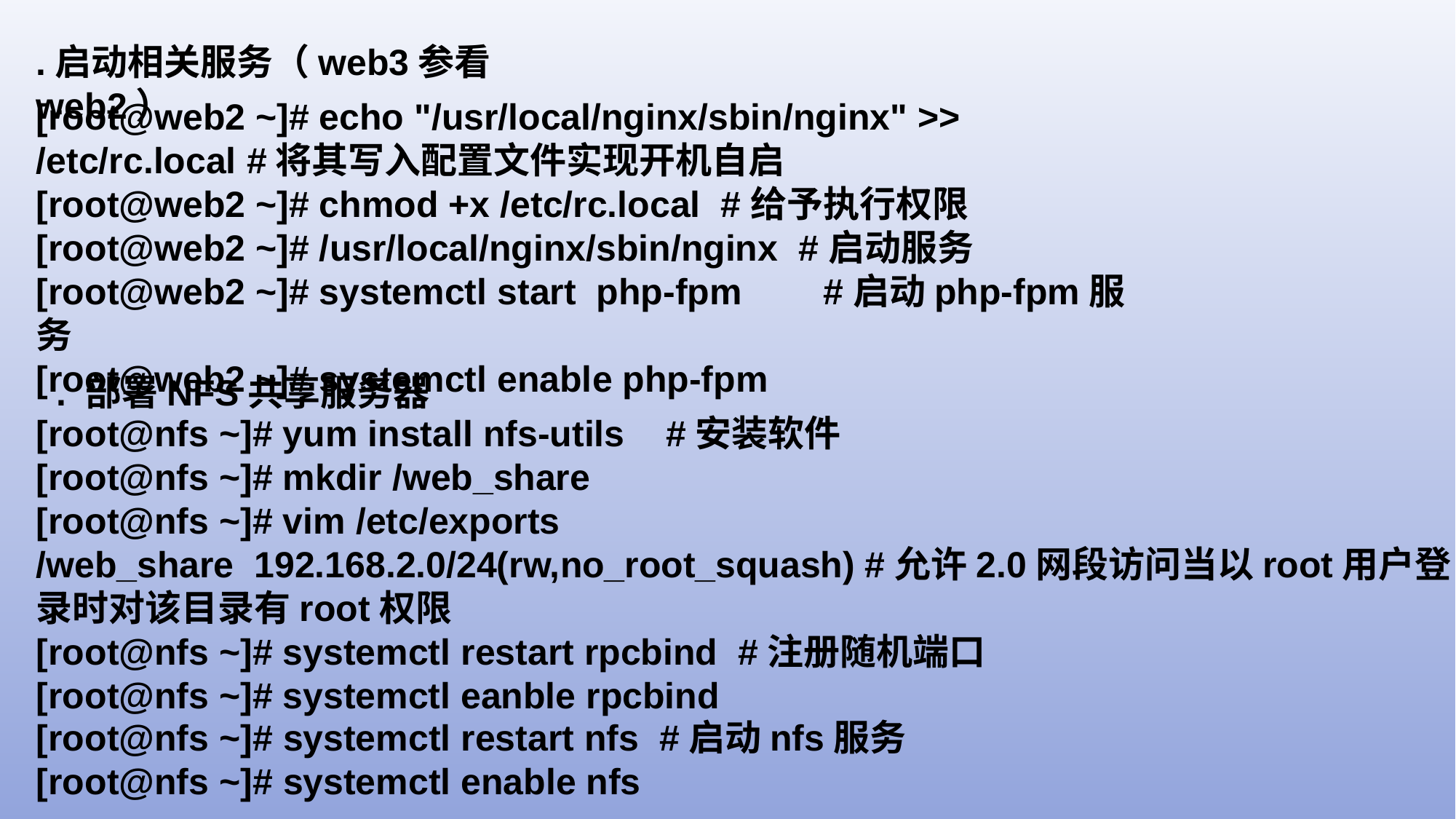

.启动相关服务（web3参看web2）
[root@web2 ~]# echo "/usr/local/nginx/sbin/nginx" >> /etc/rc.local #将其写入配置文件实现开机自启
[root@web2 ~]# chmod +x /etc/rc.local  #给予执行权限
[root@web2 ~]# /usr/local/nginx/sbin/nginx  #启动服务
[root@web2 ~]# systemctl start  php-fpm        #启动php-fpm服务
[root@web2 ~]# systemctl enable php-fpm
. 部署NFS共享服务器
[root@nfs ~]# yum install nfs-utils    #安装软件
[root@nfs ~]# mkdir /web_share
[root@nfs ~]# vim /etc/exports
/web_share  192.168.2.0/24(rw,no_root_squash) #允许2.0网段访问当以root用户登录时对该目录有root权限
[root@nfs ~]# systemctl restart rpcbind  #注册随机端口
[root@nfs ~]# systemctl eanble rpcbind
[root@nfs ~]# systemctl restart nfs  #启动nfs服务
[root@nfs ~]# systemctl enable nfs